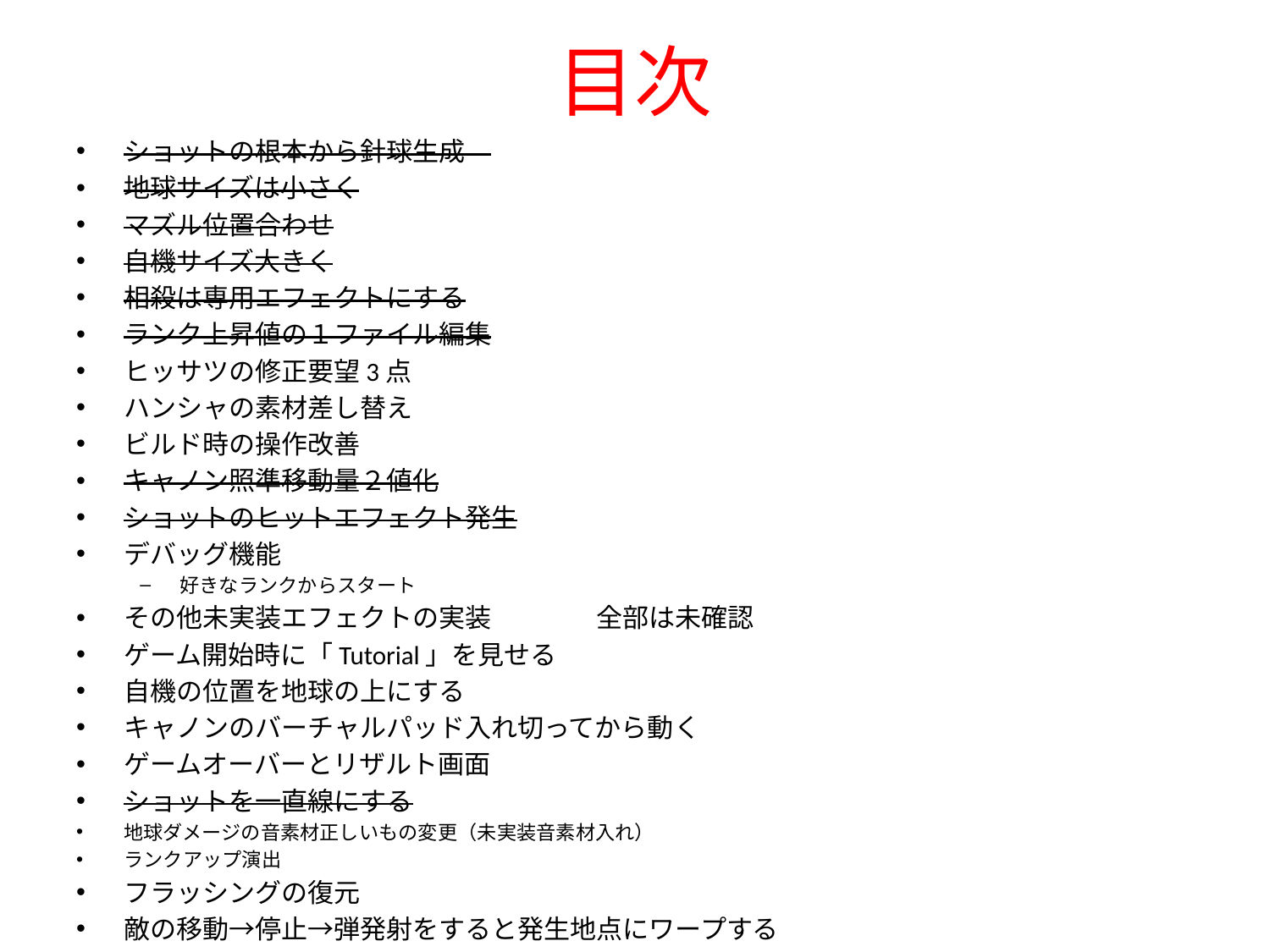

# 目次
ショットの根本から針球生成
地球サイズは小さく
マズル位置合わせ
自機サイズ大きく
相殺は専用エフェクトにする
ランク上昇値の１ファイル編集
ヒッサツの修正要望3点
ハンシャの素材差し替え
ビルド時の操作改善
キャノン照準移動量２値化
ショットのヒットエフェクト発生
デバッグ機能
好きなランクからスタート
その他未実装エフェクトの実装			全部は未確認
ゲーム開始時に「Tutorial」を見せる
自機の位置を地球の上にする
キャノンのバーチャルパッド入れ切ってから動く
ゲームオーバーとリザルト画面
ショットを一直線にする
地球ダメージの音素材正しいもの変更（未実装音素材入れ）
ランクアップ演出
フラッシングの復元
敵の移動→停止→弾発射をすると発生地点にワープする